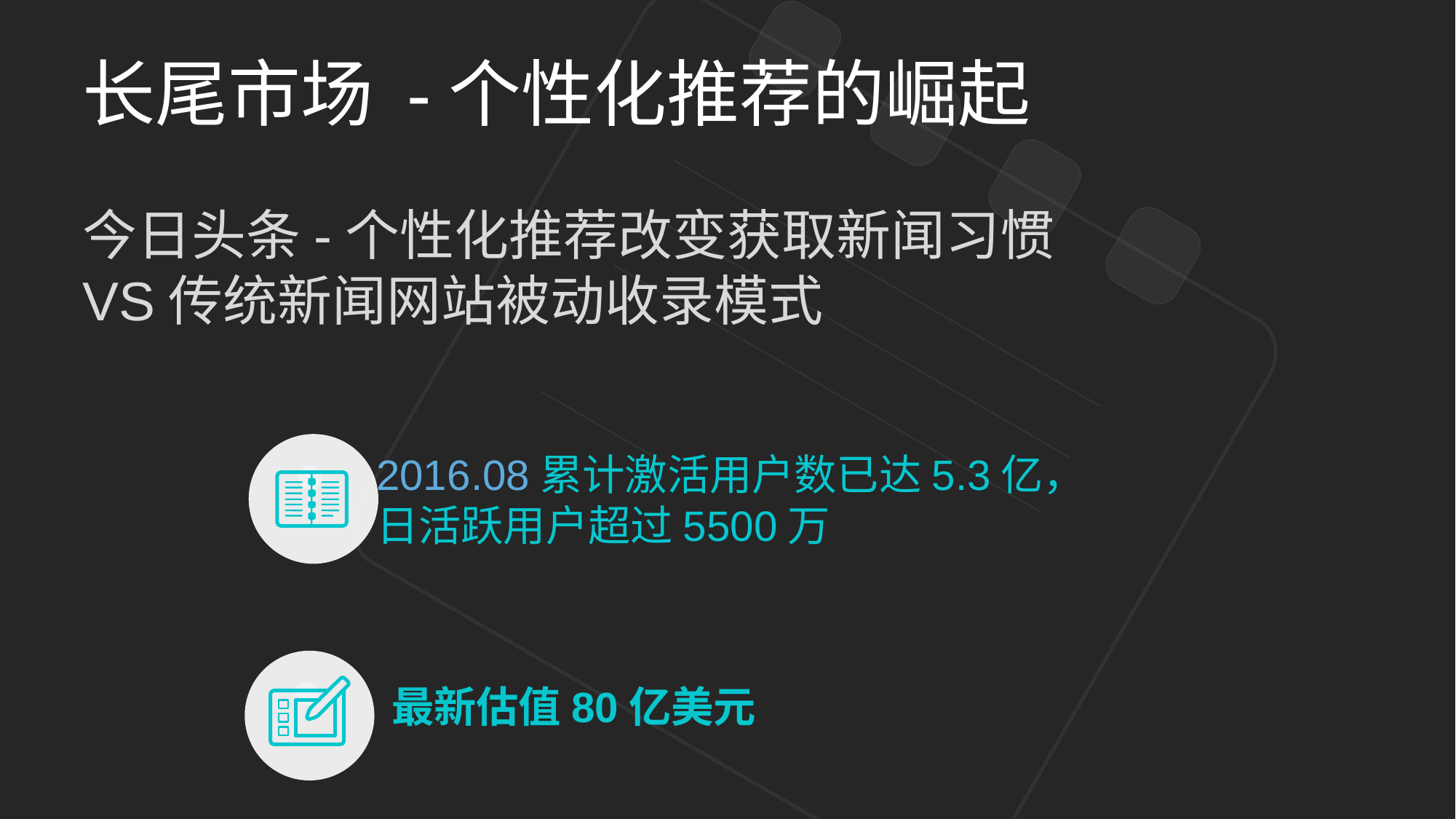

长尾市场 -个性化推荐的崛起

今日头条-个性化推荐改变获取新闻习惯
VS传统新闻网站被动收录模式

2016.08累计激活用户数已达5.3亿，
日活跃用户超过5500万

最新估值80亿美元